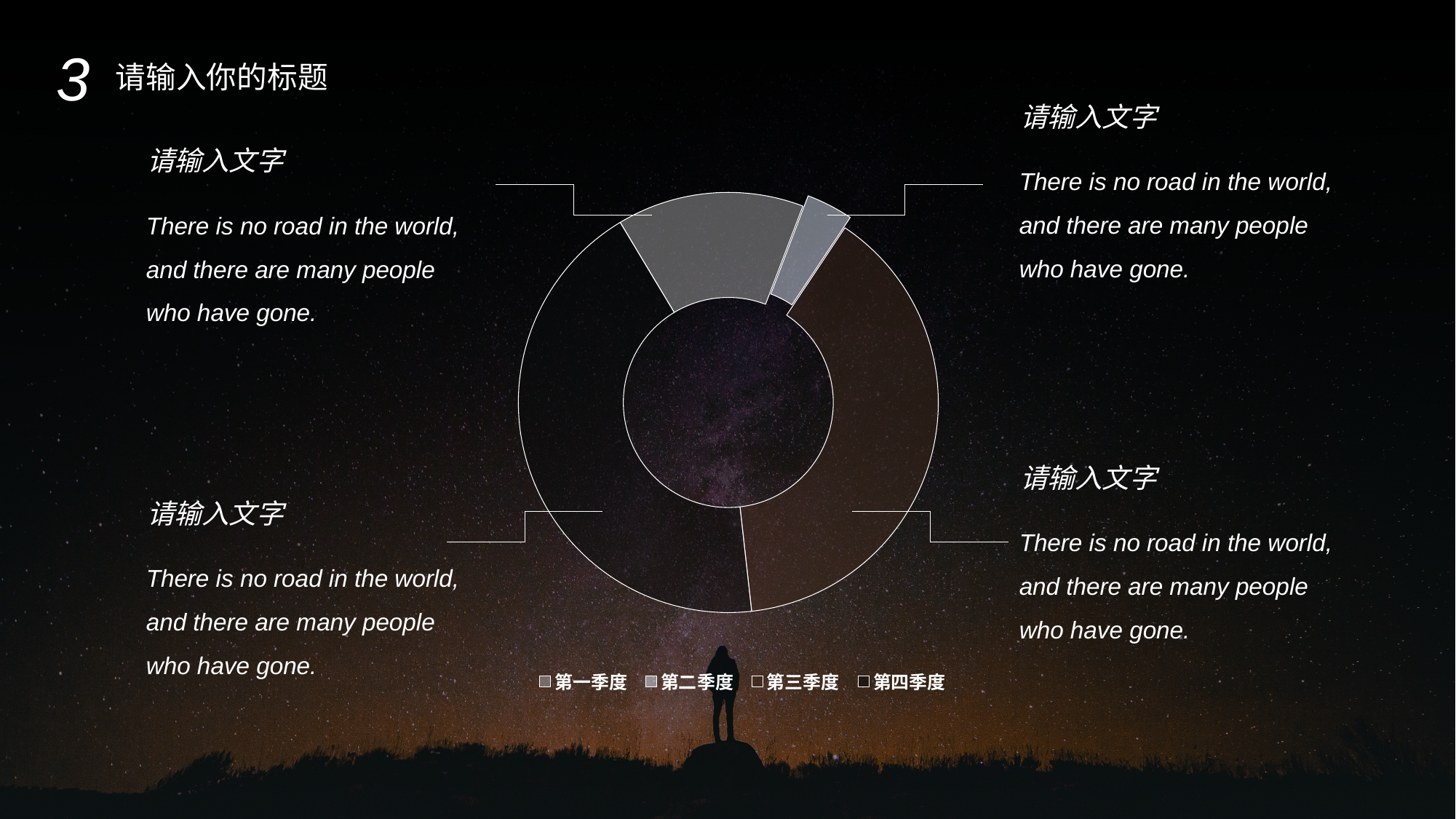

3
请输入你的标题

### Chart

| Category | 销售额 |
|---|---|
| 第一季度 | 10.0 |
| 第二季度 | 2.5 |
| 第三季度 | 27.0 |
| 第四季度 | 30.0 |
请输入文字
请输入文字
There is no road in the world, and there are many people who have gone.
There is no road in the world, and there are many people who have gone.
请输入文字
请输入文字
There is no road in the world, and there are many people who have gone.
There is no road in the world, and there are many people who have gone.